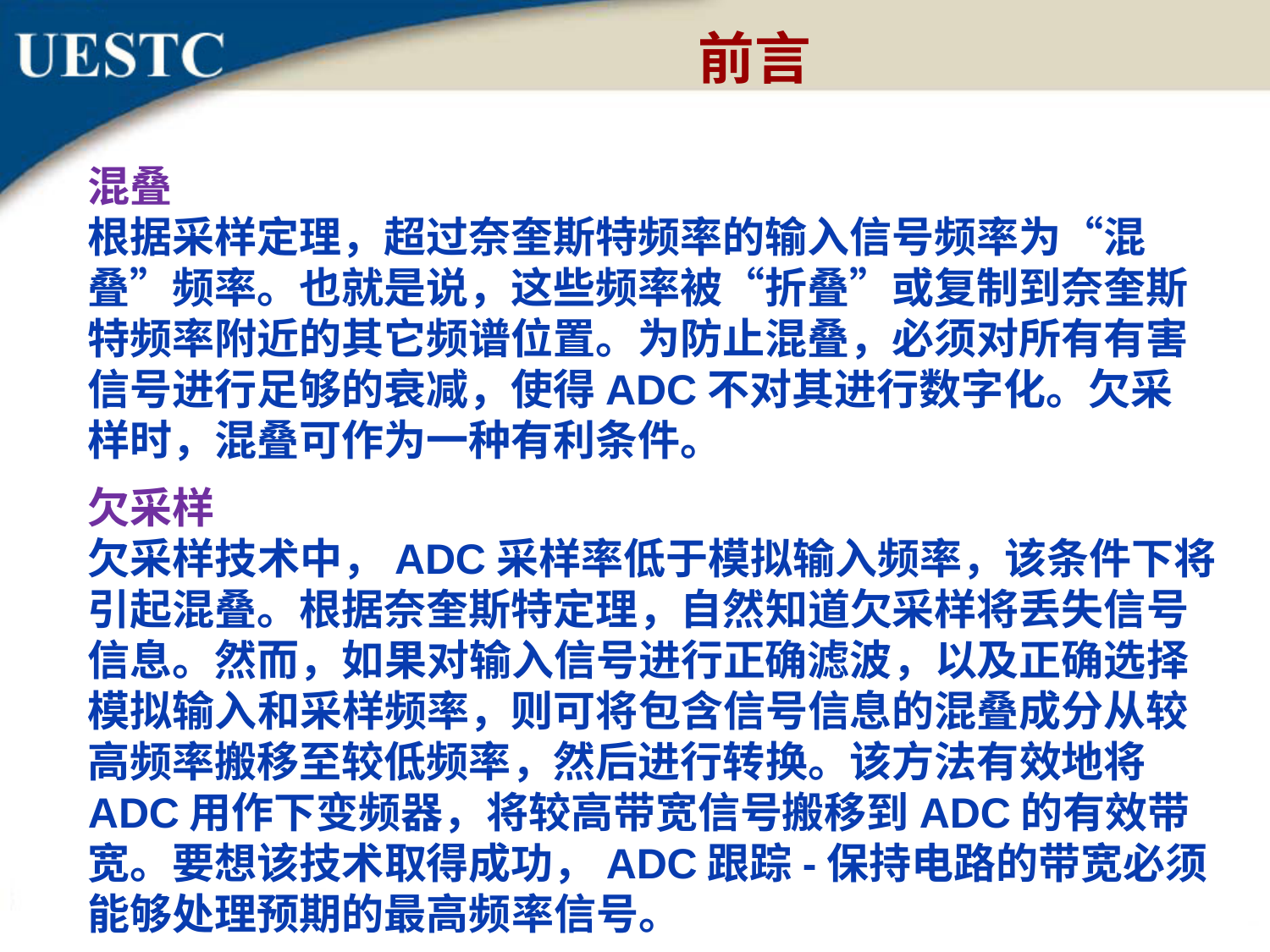

前言
混叠
根据采样定理，超过奈奎斯特频率的输入信号频率为“混叠”频率。也就是说，这些频率被“折叠”或复制到奈奎斯特频率附近的其它频谱位置。为防止混叠，必须对所有有害信号进行足够的衰减，使得ADC不对其进行数字化。欠采样时，混叠可作为一种有利条件。
欠采样
欠采样技术中，ADC采样率低于模拟输入频率，该条件下将引起混叠。根据奈奎斯特定理，自然知道欠采样将丢失信号信息。然而，如果对输入信号进行正确滤波，以及正确选择模拟输入和采样频率，则可将包含信号信息的混叠成分从较高频率搬移至较低频率，然后进行转换。该方法有效地将ADC用作下变频器，将较高带宽信号搬移到ADC的有效带宽。要想该技术取得成功，ADC跟踪-保持电路的带宽必须能够处理预期的最高频率信号。